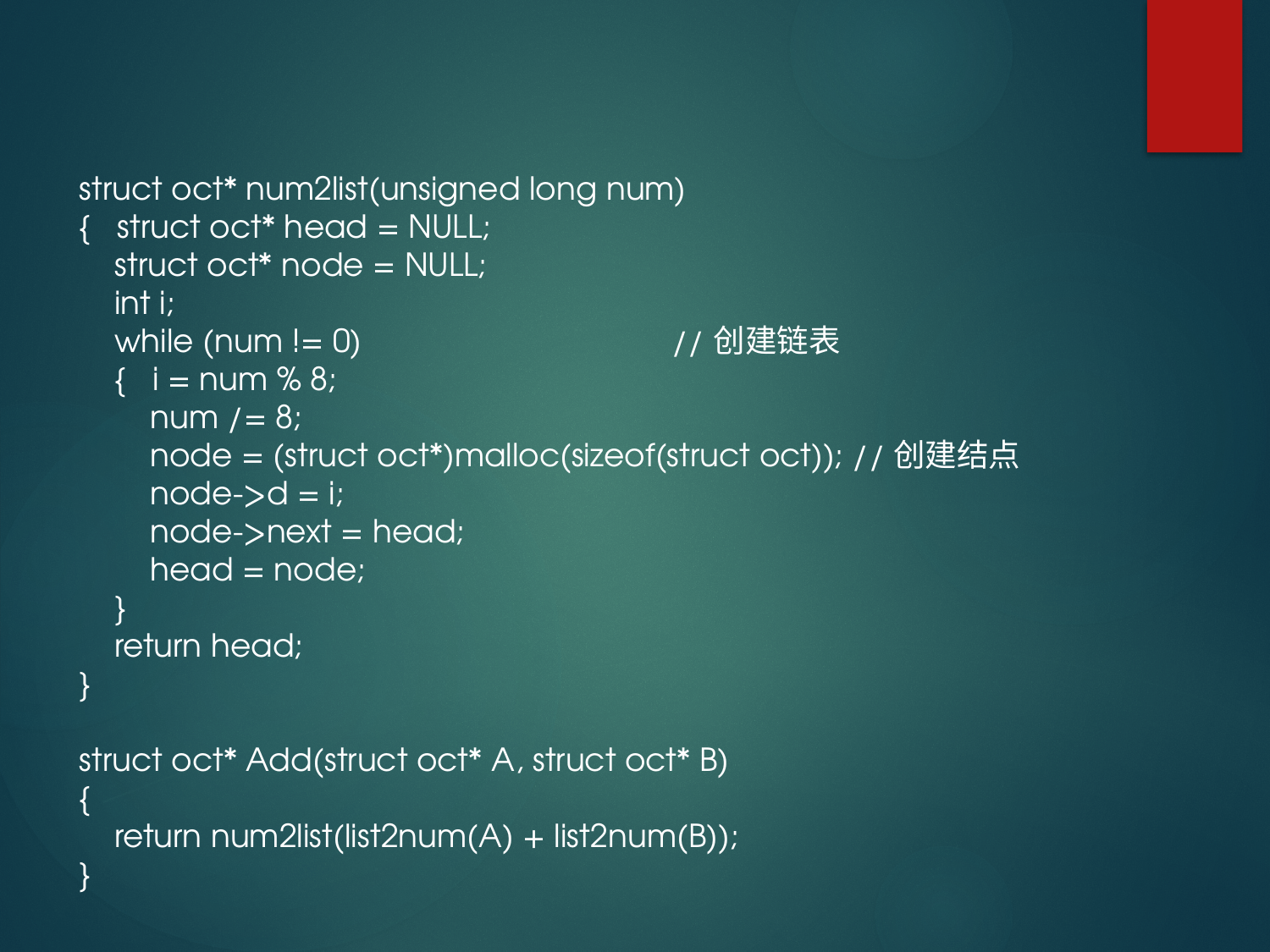

#
struct oct* num2list(unsigned long num)
{   struct oct* head = NULL;
    struct oct* node = NULL;
    int i;
    while (num != 0)                                   //创建链表
    {   i = num % 8;
        num /= 8;
        node = (struct oct*)malloc(sizeof(struct oct)); //创建结点
        node->d = i;
        node->next = head;
        head = node;
    }
    return head;
}

struct oct* Add(struct oct* A, struct oct* B)
{
    return num2list(list2num(A) + list2num(B));
}